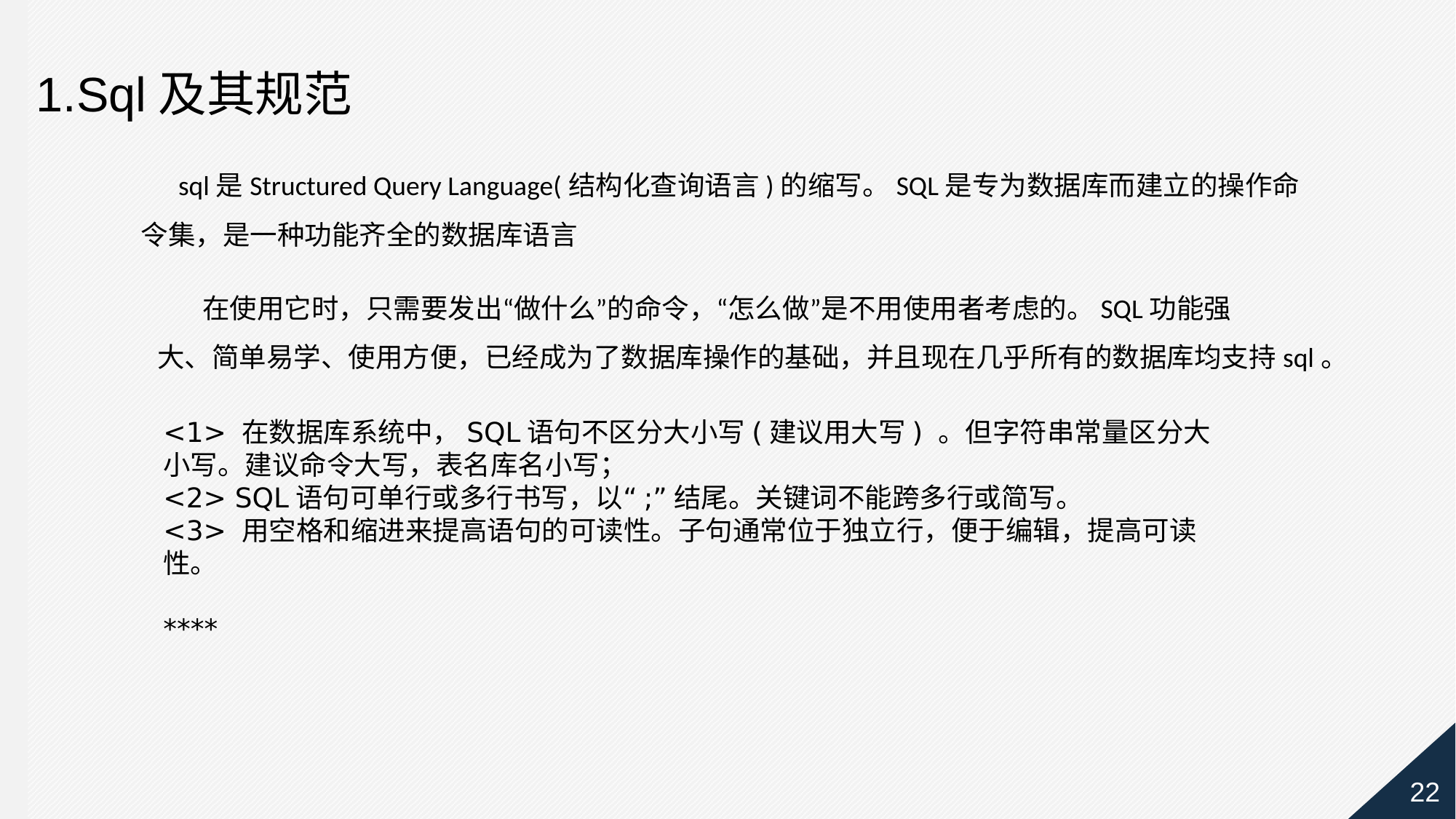

1.Sql及其规范
      sql是Structured Query Language(结构化查询语言)的缩写。SQL是专为数据库而建立的操作命
令集，是一种功能齐全的数据库语言
     在使用它时，只需要发出“做什么”的命令，“怎么做”是不用使用者考虑的。SQL功能强
大、简单易学、使用方便，已经成为了数据库操作的基础，并且现在几乎所有的数据库均支持sql。
<1> 在数据库系统中，SQL语句不区分大小写(建议用大写) 。但字符串常量区分大小写。建议命令大写，表名库名小写；
<2> SQL语句可单行或多行书写，以“;”结尾。关键词不能跨多行或简写。
<3> 用空格和缩进来提高语句的可读性。子句通常位于独立行，便于编辑，提高可读性。

****

22